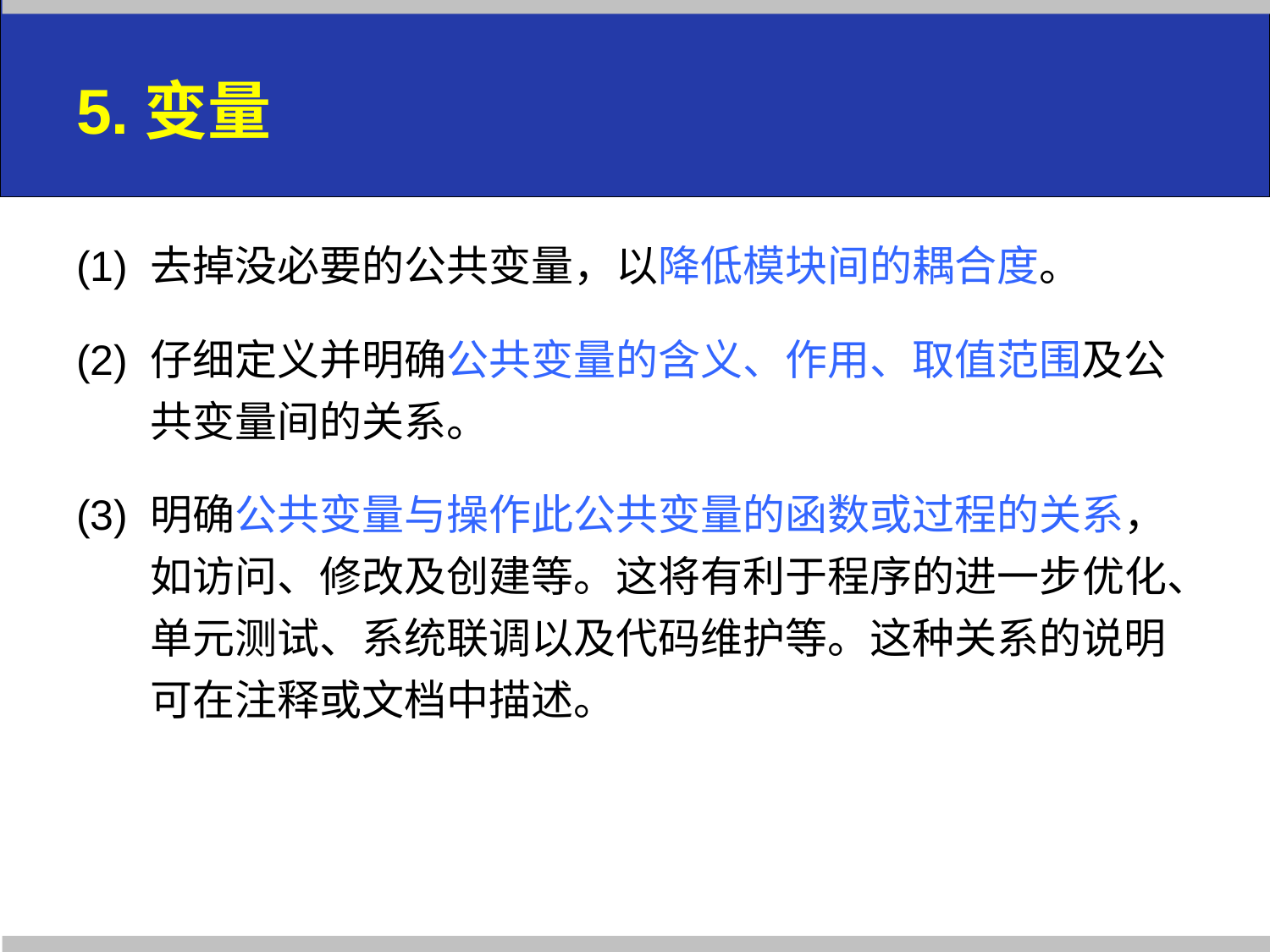

# 5.变量
(1) 去掉没必要的公共变量，以降低模块间的耦合度。
(2) 仔细定义并明确公共变量的含义、作用、取值范围及公共变量间的关系。
(3) 明确公共变量与操作此公共变量的函数或过程的关系，如访问、修改及创建等。这将有利于程序的进一步优化、单元测试、系统联调以及代码维护等。这种关系的说明可在注释或文档中描述。
688